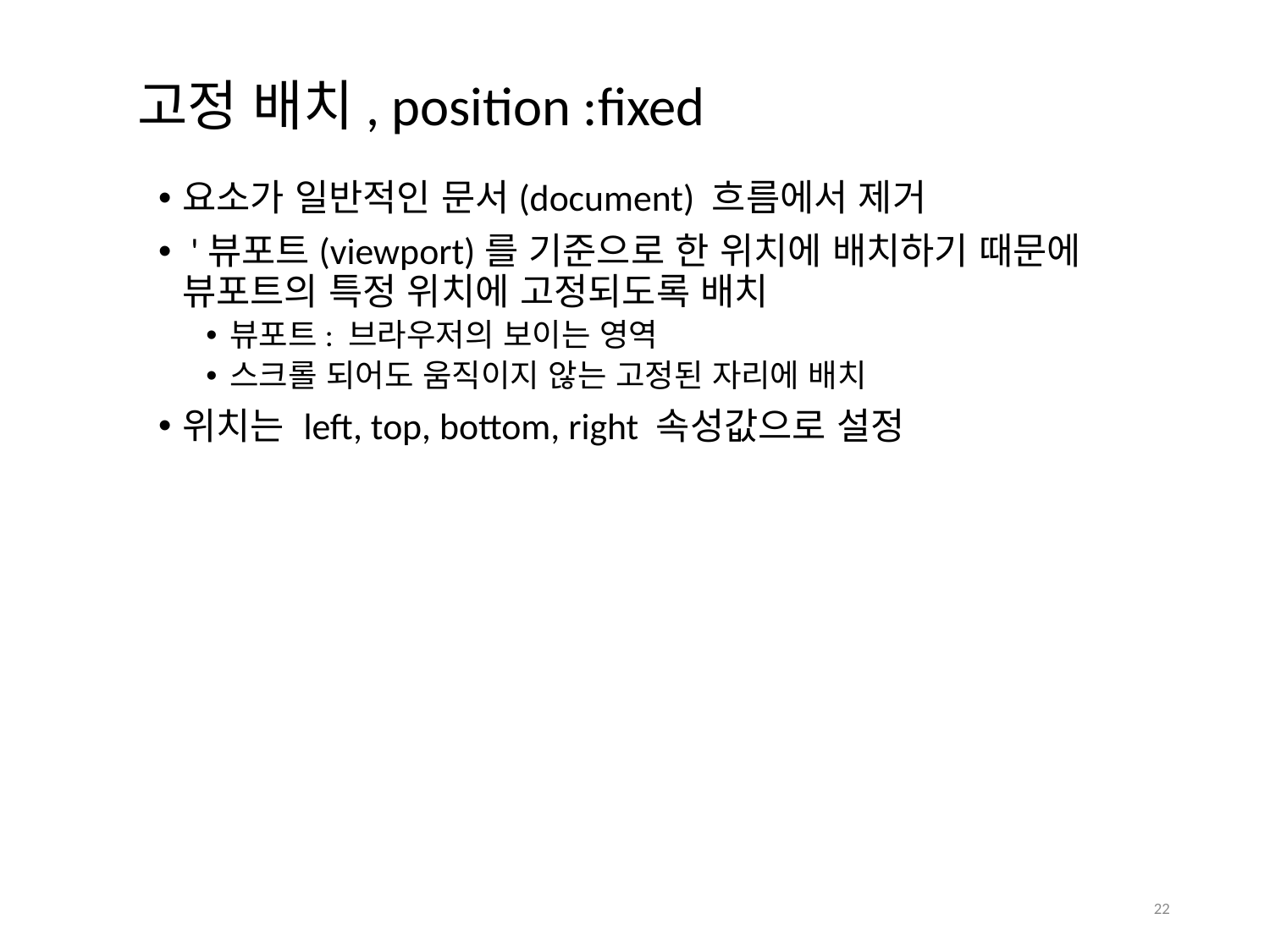

# 고정 배치, position :fixed
요소가 일반적인 문서(document) 흐름에서 제거
 '뷰포트(viewport)를 기준으로 한 위치에 배치하기 때문에 뷰포트의 특정 위치에 고정되도록 배치
뷰포트: 브라우저의 보이는 영역
스크롤 되어도 움직이지 않는 고정된 자리에 배치
위치는 left, top, bottom, right 속성값으로 설정

22